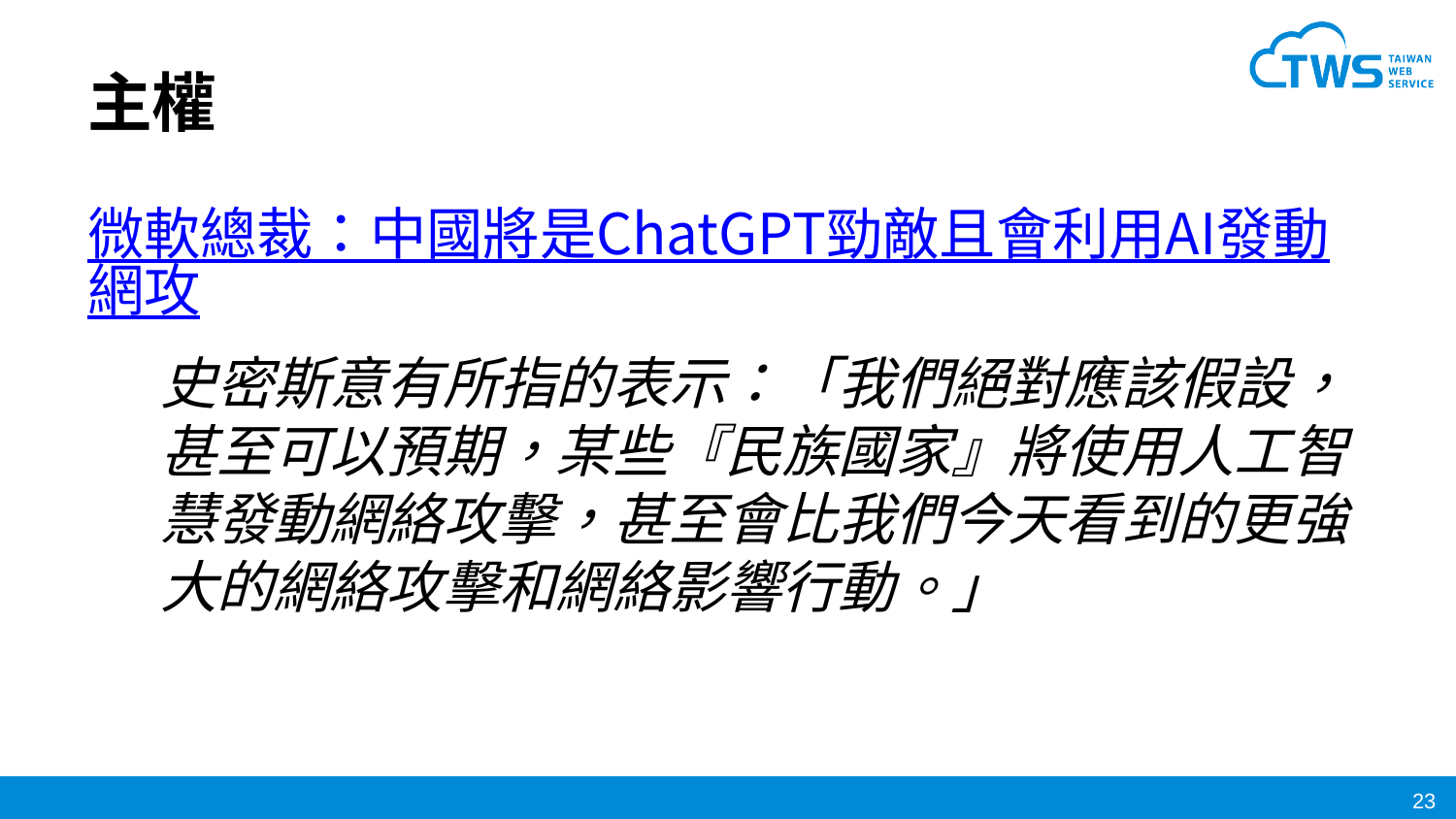

# 主權
微軟總裁：中國將是ChatGPT勁敵且會利用AI發動網攻
史密斯意有所指的表示：「我們絕對應該假設，甚至可以預期，某些『民族國家』將使用人工智慧發動網絡攻擊，甚至會比我們今天看到的更強大的網絡攻擊和網絡影響行動。」
23